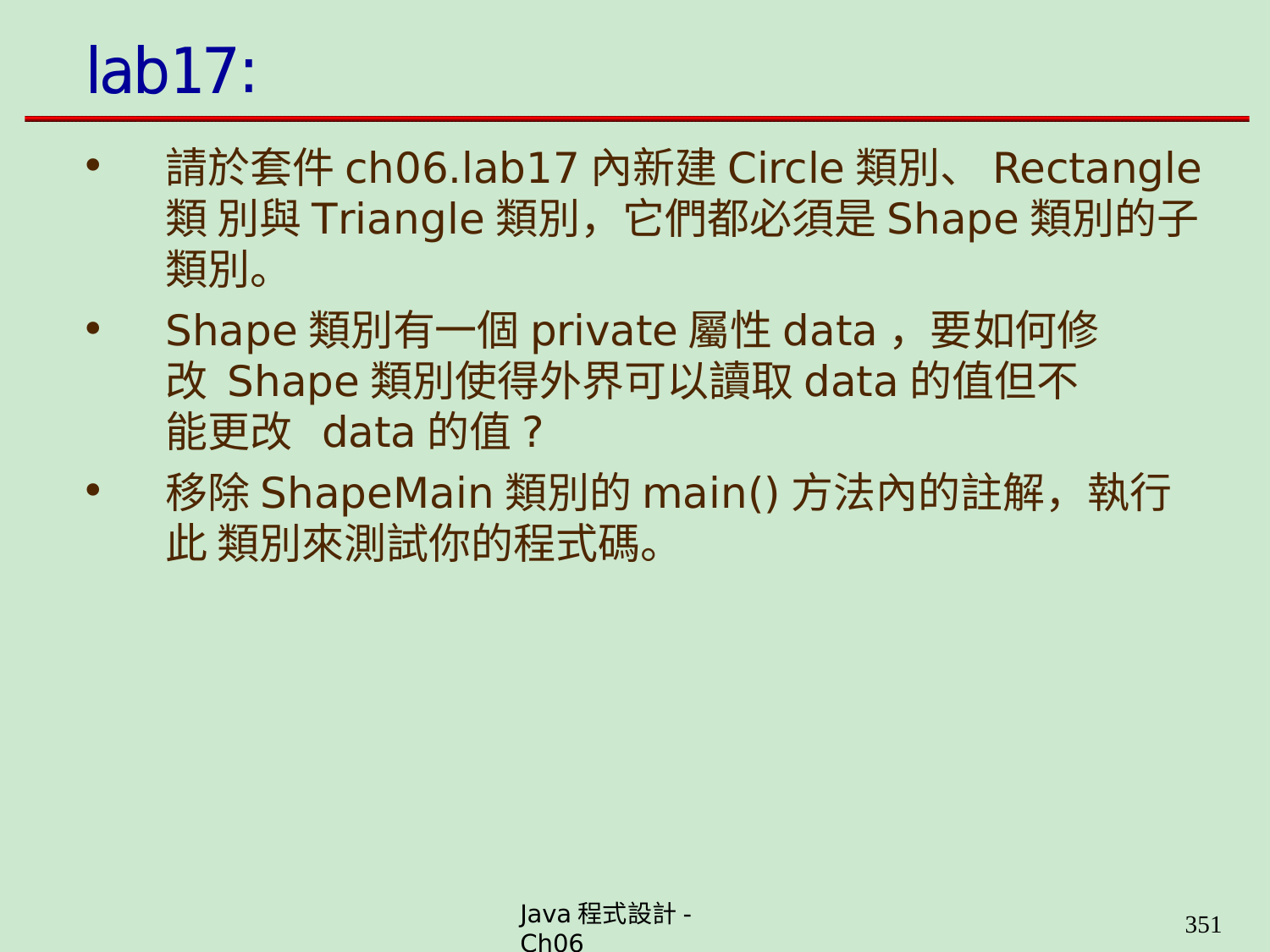

# lab17:
請於套件ch06.lab17內新建Circle類別、Rectangle類 別與Triangle類別，它們都必須是Shape類別的子類別。
Shape類別有一個private屬性data，要如何修改 Shape類別使得外界可以讀取data的值但不能更改  data的值?
移除ShapeMain類別的main()方法內的註解，執行此 類別來測試你的程式碼。
Java程式設計-Ch06
351